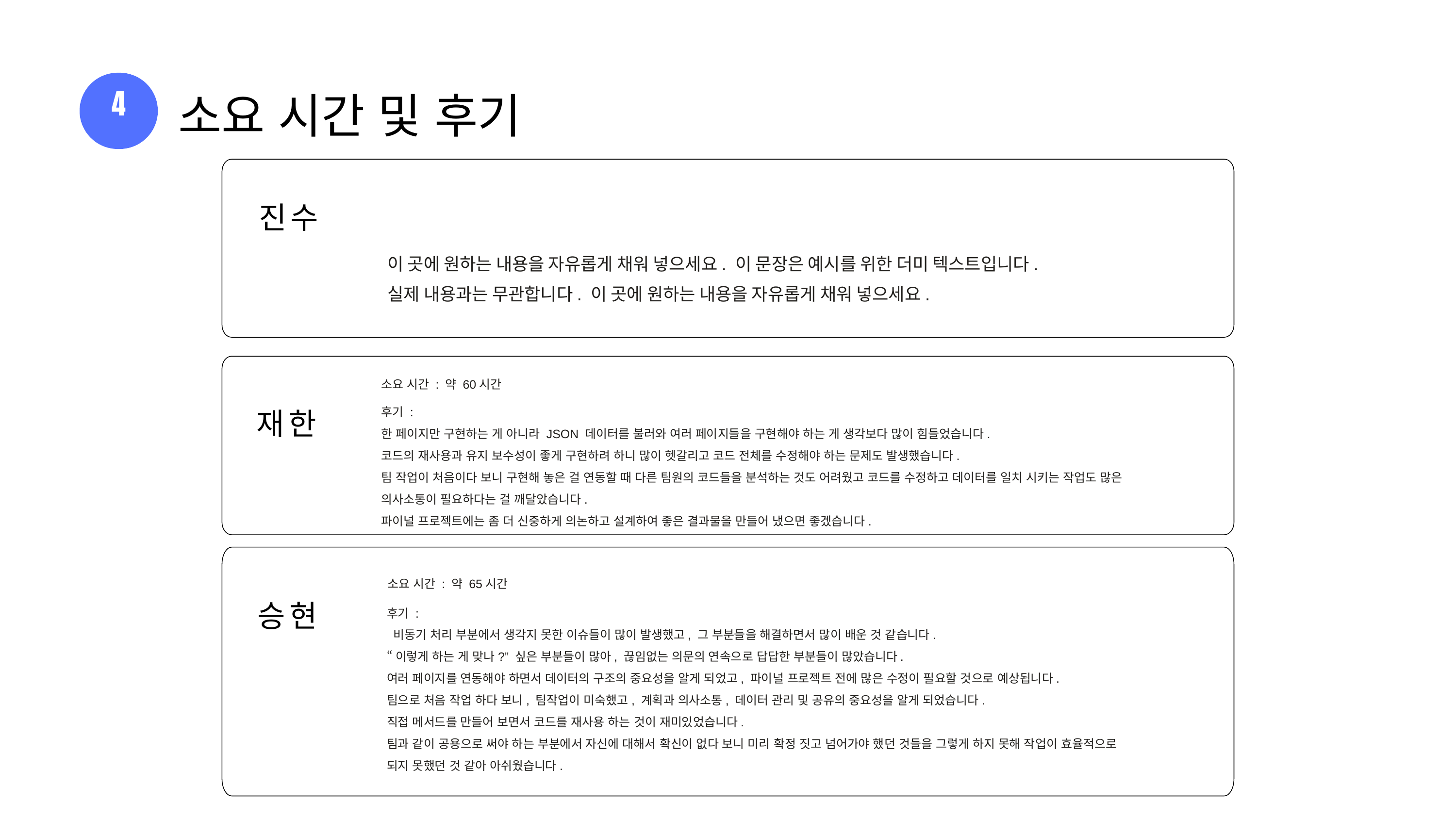

4

소요 시간 및 후기

진수
이 곳에 원하는 내용을 자유롭게 채워 넣으세요. 이 문장은 예시를 위한 더미 텍스트입니다. 실제 내용과는 무관합니다. 이 곳에 원하는 내용을 자유롭게 채워 넣으세요.

재한
소요 시간 : 약 60시간

후기 :
한 페이지만 구현하는 게 아니라 JSON 데이터를 불러와 여러 페이지들을 구현해야 하는 게 생각보다 많이 힘들었습니다.
코드의 재사용과 유지 보수성이 좋게 구현하려 하니 많이 헷갈리고 코드 전체를 수정해야 하는 문제도 발생했습니다.
팀 작업이 처음이다 보니 구현해 놓은 걸 연동할 때 다른 팀원의 코드들을 분석하는 것도 어려웠고 코드를 수정하고 데이터를 일치 시키는 작업도 많은 의사소통이 필요하다는 걸 깨달았습니다.
파이널 프로젝트에는 좀 더 신중하게 의논하고 설계하여 좋은 결과물을 만들어 냈으면 좋겠습니다.

승현
소요 시간 : 약 65시간
후기 :
 비동기 처리 부분에서 생각지 못한 이슈들이 많이 발생했고, 그 부분들을 해결하면서 많이 배운 것 같습니다.
“이렇게 하는 게 맞나?” 싶은 부분들이 많아, 끊임없는 의문의 연속으로 답답한 부분들이 많았습니다.
여러 페이지를 연동해야 하면서 데이터의 구조의 중요성을 알게 되었고, 파이널 프로젝트 전에 많은 수정이 필요할 것으로 예상됩니다.
팀으로 처음 작업 하다 보니, 팀작업이 미숙했고, 계획과 의사소통, 데이터 관리 및 공유의 중요성을 알게 되었습니다.
직접 메서드를 만들어 보면서 코드를 재사용 하는 것이 재미있었습니다.
팀과 같이 공용으로 써야 하는 부분에서 자신에 대해서 확신이 없다 보니 미리 확정 짓고 넘어가야 했던 것들을 그렇게 하지 못해 작업이 효율적으로 되지 못했던 것 같아 아쉬웠습니다.